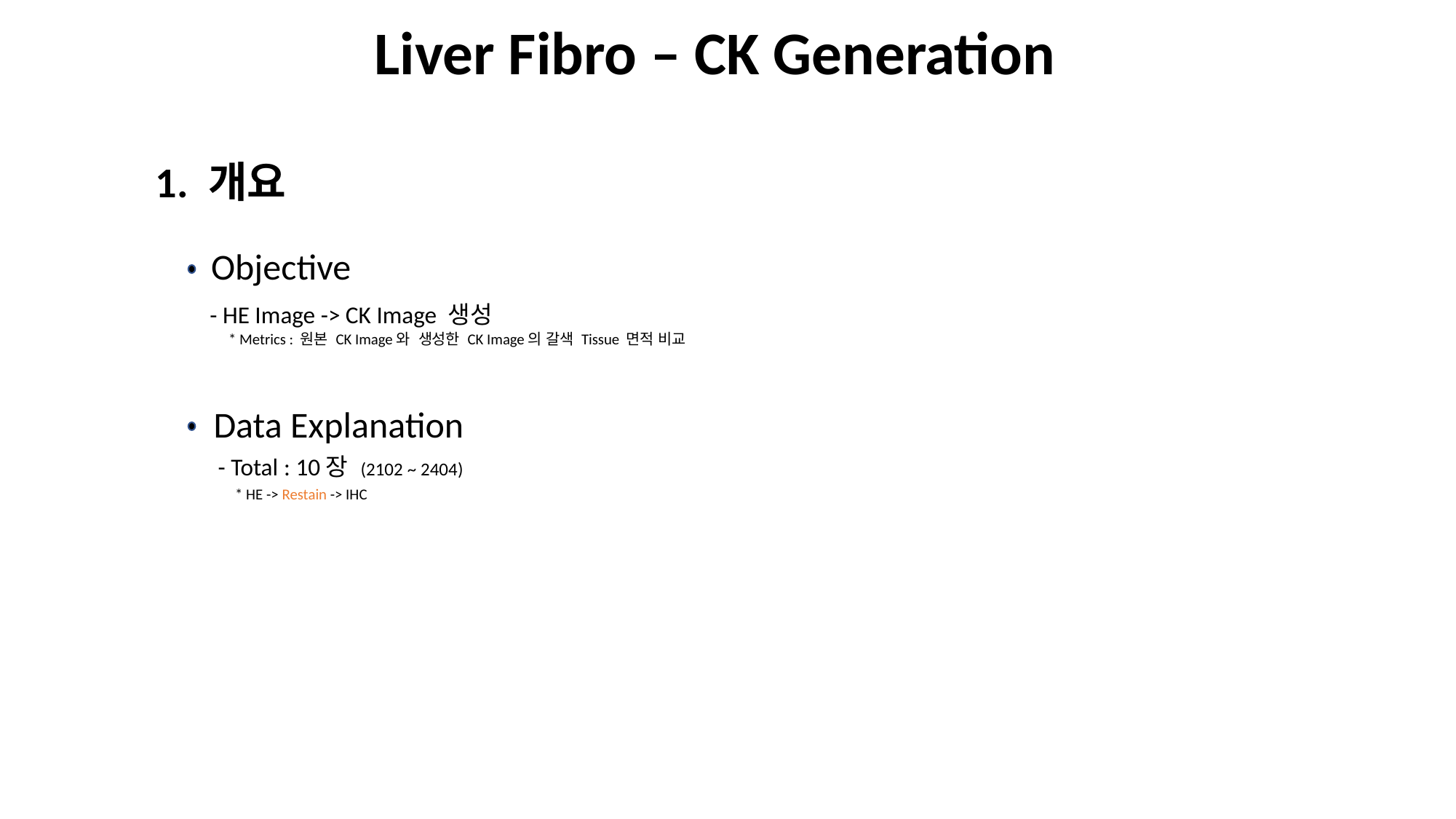

Liver Fibro – CK Generation
1. 개요
 Objective

- HE Image -> CK Image 생성
* Metrics : 원본 CK Image와  생성한 CK Image의 갈색 Tissue 면적 비교
 Data Explanation

- Total : 10장 (2102 ~ 2404)
* HE -> Restain -> IHC